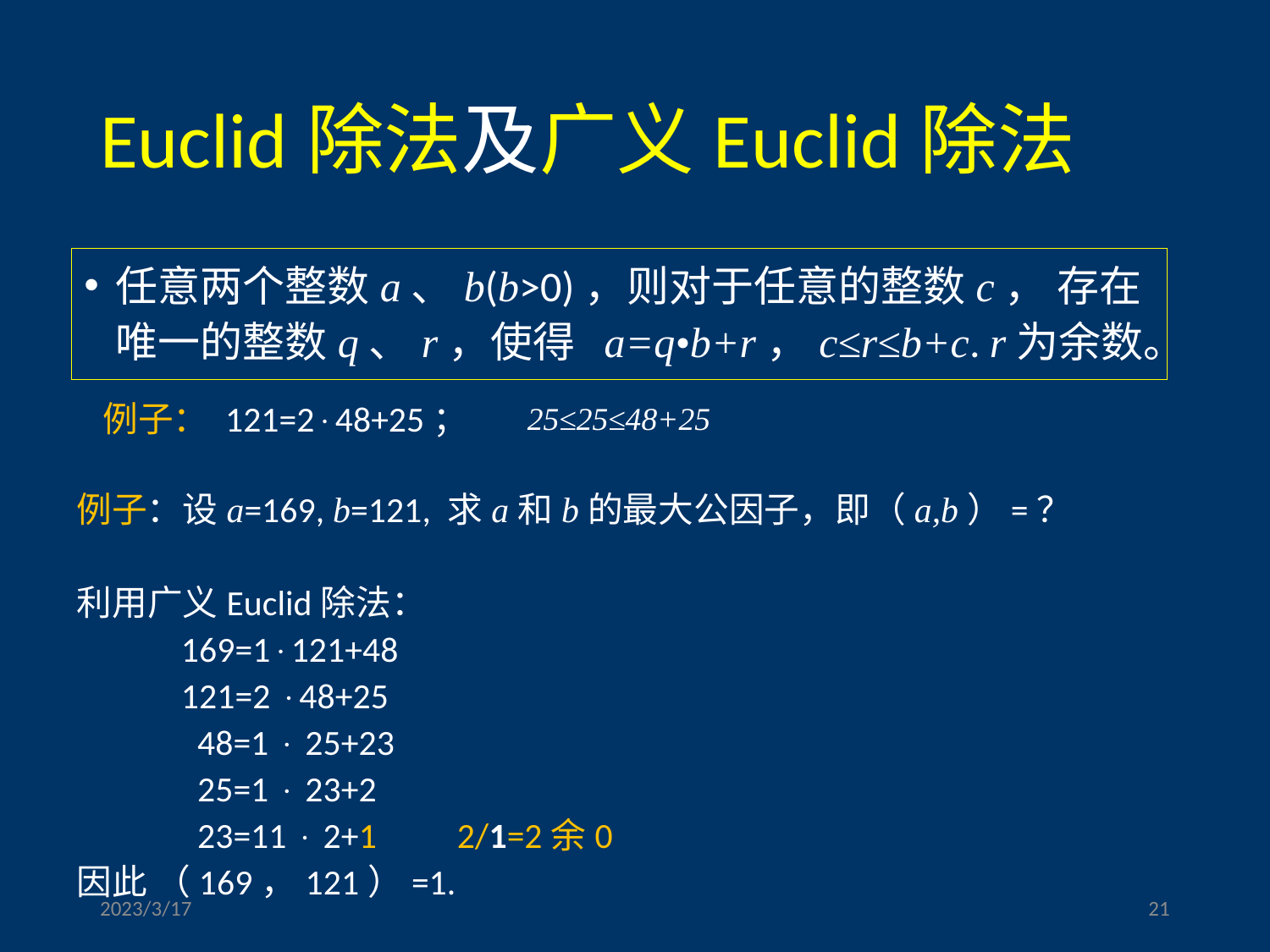

# Euclid除法及广义Euclid除法
任意两个整数a、b(b>0)，则对于任意的整数c， 存在唯一的整数q、r，使得  a=q•b+r，c≤r≤b+c. r为余数。
例子： 121=2⋅48+25；
25≤25≤48+25
例子：设a=169, b=121, 求a和b的最大公因子，即（a,b）=？

利用广义Euclid除法：
             169=1⋅121+48
             121=2 ⋅48+25
               48=1 ⋅ 25+23
               25=1 ⋅ 23+2
               23=11 ⋅ 2+1          2/1=2余0
因此 （169，121）=1.
2023/3/17
21